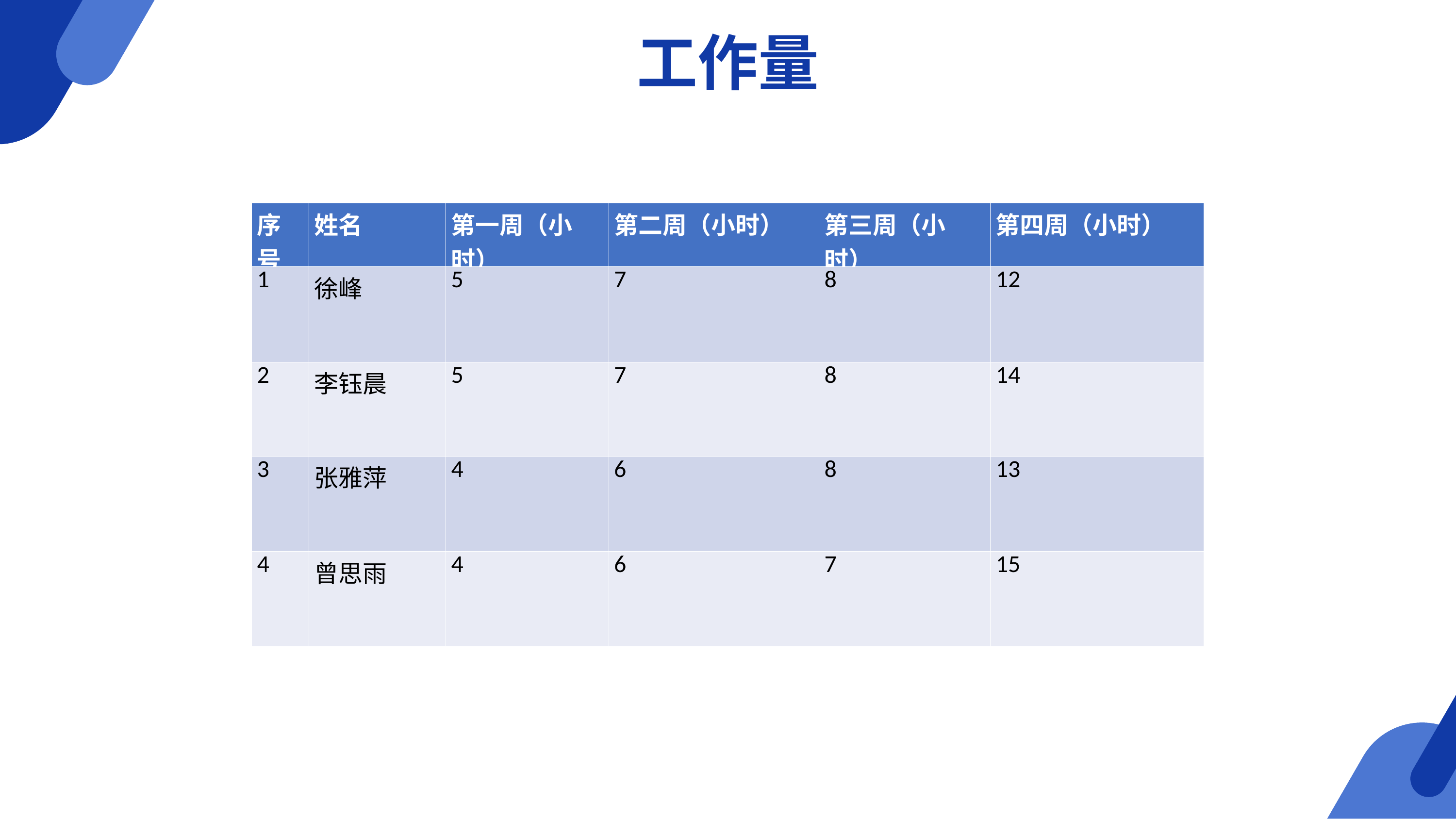

工作量
| 序号 | 姓名 | 第一周（小时） | 第二周（小时） | 第三周（小时） | 第四周（小时） |
| --- | --- | --- | --- | --- | --- |
| 1 | 徐峰 | 5 | 7 | 8 | 12 |
| 2 | 李钰晨 | 5 | 7 | 8 | 14 |
| 3 | 张雅萍 | 4 | 6 | 8 | 13 |
| 4 | 曾思雨 | 4 | 6 | 7 | 15 |